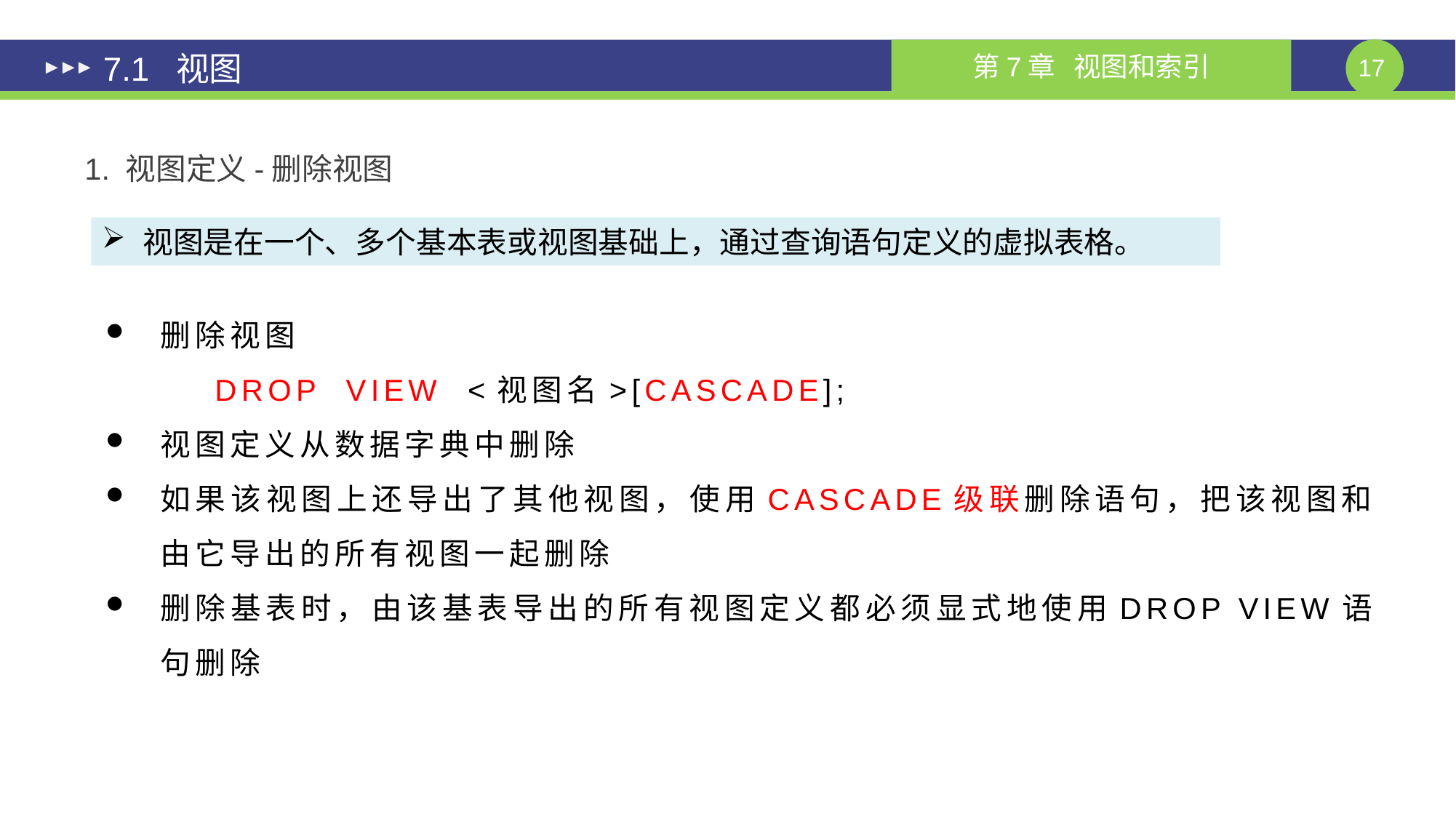

7.1  视图
1. 视图定义-删除视图
视图是在一个、多个基本表或视图基础上，通过查询语句定义的虚拟表格。
删除视图
	DROP  VIEW  <视图名>[CASCADE];
视图定义从数据字典中删除
如果该视图上还导出了其他视图，使用CASCADE级联删除语句，把该视图和由它导出的所有视图一起删除
删除基表时，由该基表导出的所有视图定义都必须显式地使用DROP VIEW语句删除